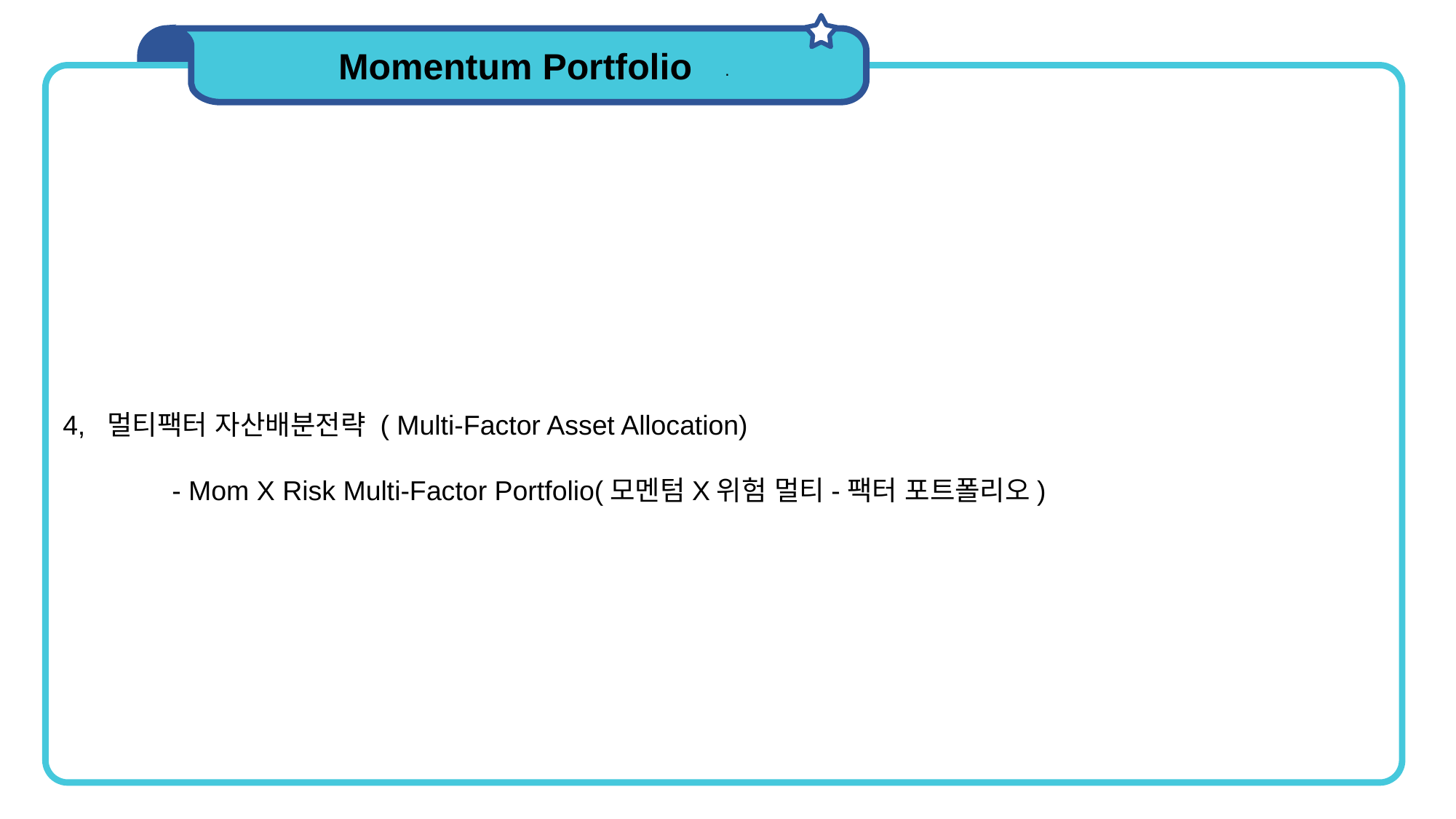

Momentum Portfolio
.

4,  멀티팩터 자산배분전략 ( Multi-Factor Asset Allocation)

	- Mom X Risk Multi-Factor Portfolio(모멘텀X위험 멀티-팩터 포트폴리오)